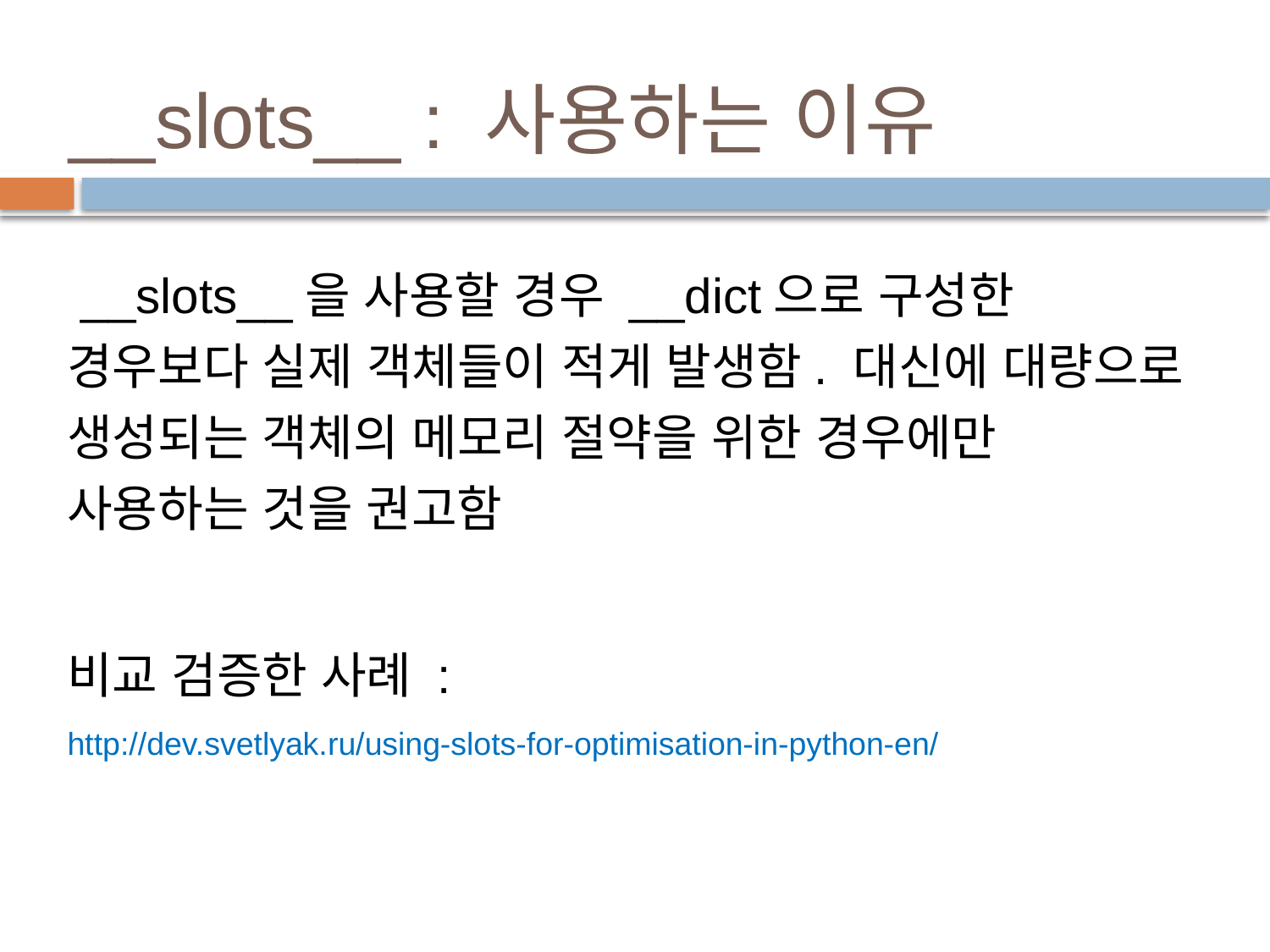

# __slots__ : 사용하는 이유
 __slots__을 사용할 경우 __dict으로 구성한 경우보다 실제 객체들이 적게 발생함. 대신에 대량으로 생성되는 객체의 메모리 절약을 위한 경우에만 사용하는 것을 권고함

비교 검증한 사례 :
http://dev.svetlyak.ru/using-slots-for-optimisation-in-python-en/